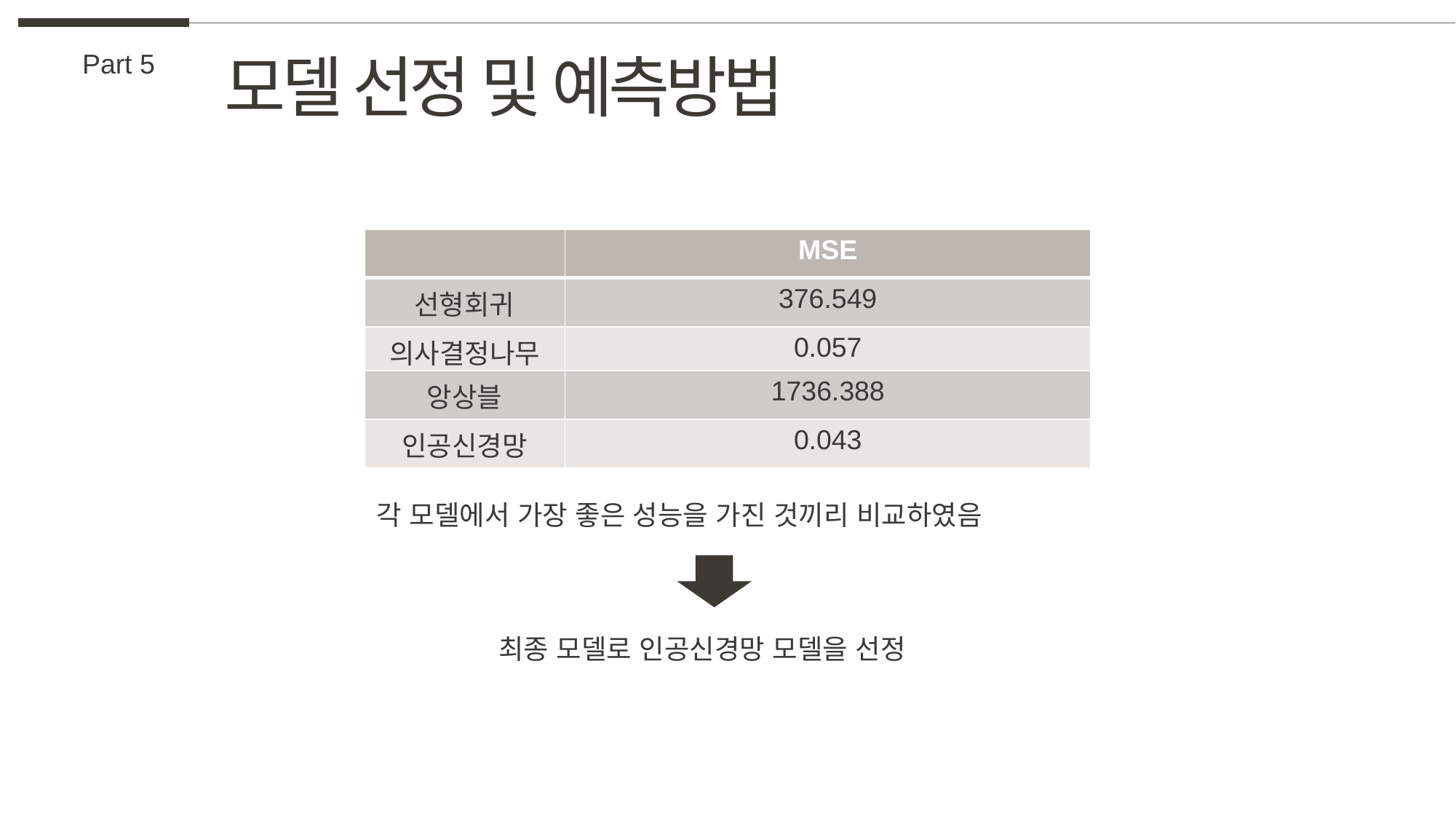

모델 선정 및 예측방법
Part 5
|  | MSE |
| --- | --- |
| 선형회귀 | 376.549 |
| 의사결정나무 | 0.057 |
| 앙상블 | 1736.388 |
| 인공신경망 | 0.043 |
각 모델에서 가장 좋은 성능을 가진 것끼리 비교하였음

최종 모델로 인공신경망 모델을 선정